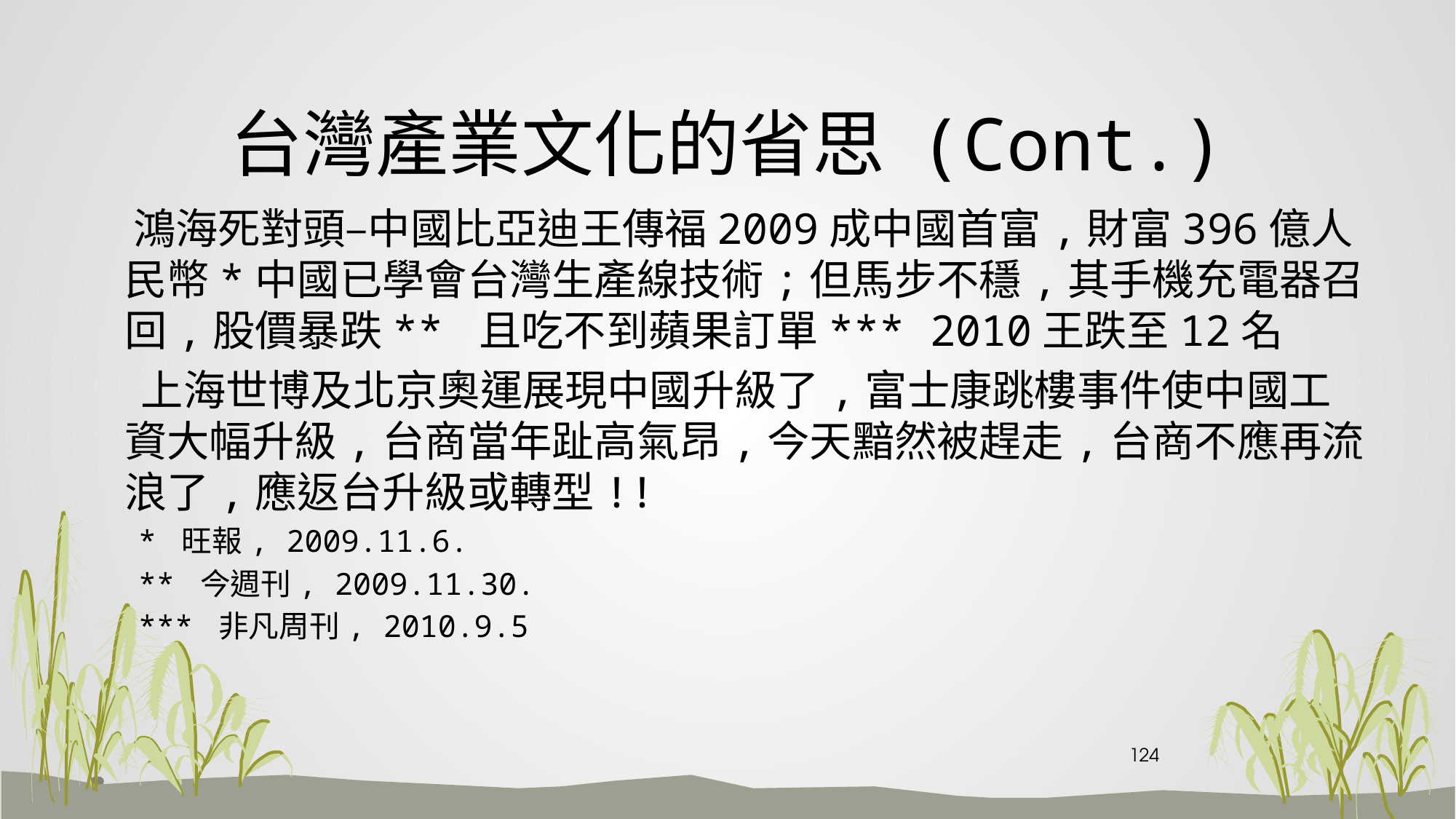

# 台灣產業文化的省思 (Cont.)
     鴻海死對頭–中國比亞迪王傳福2009成中國首富,財富396億人民幣*中國已學會台灣生產線技術;但馬步不穩,其手機充電器召回,股價暴跌** 且吃不到蘋果訂單*** 2010王跌至12名
     上海世博及北京奧運展現中國升級了,富士康跳樓事件使中國工資大幅升級,台商當年趾高氣昂,今天黯然被趕走,台商不應再流浪了,應返台升級或轉型!!
   * 旺報, 2009.11.6.
   ** 今週刊, 2009.11.30.
   *** 非凡周刊, 2010.9.5
124